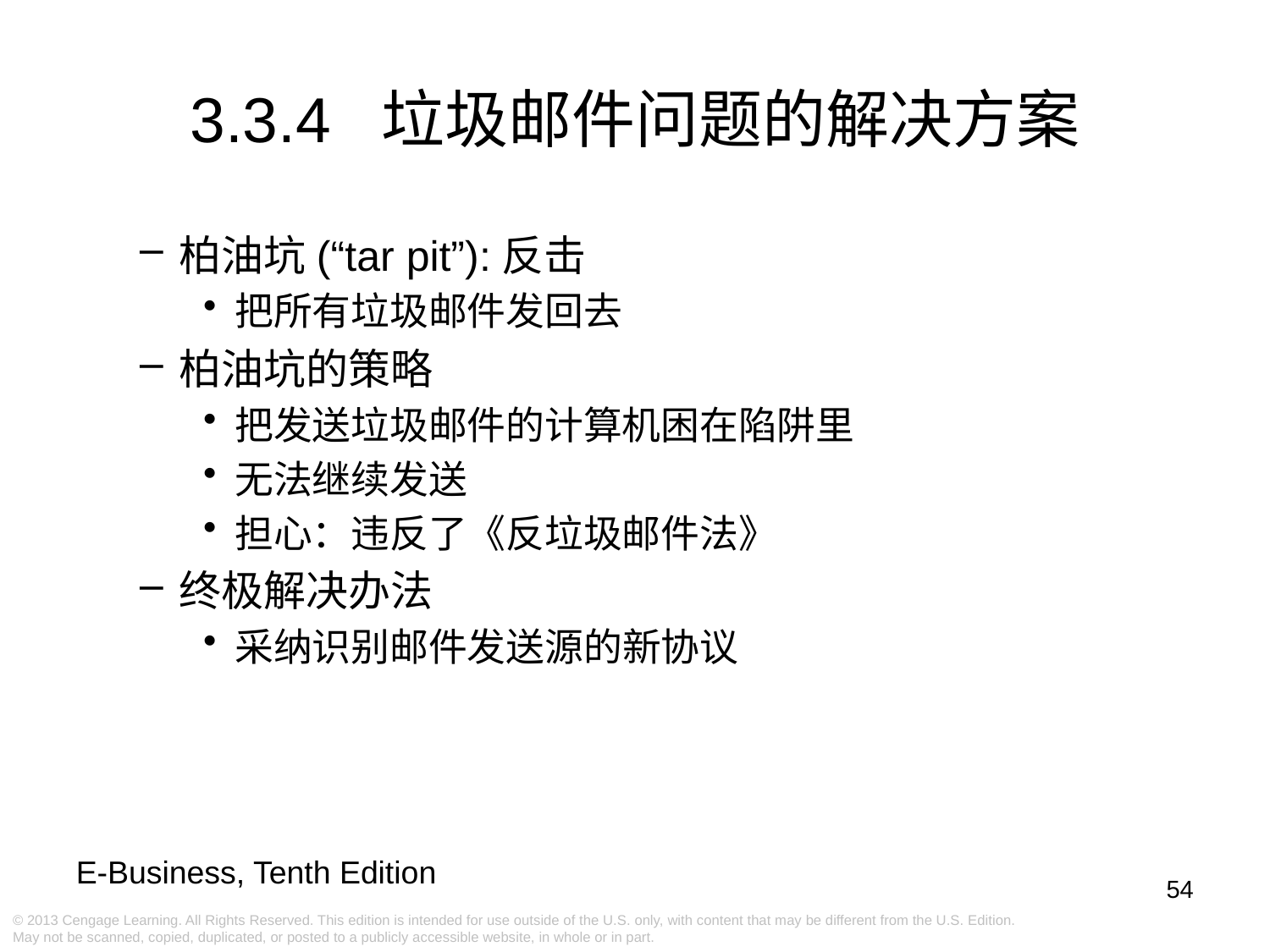

# 3.3.4  垃圾邮件问题的解决方案
柏油坑(“tar pit”):反击
把所有垃圾邮件发回去
柏油坑的策略
把发送垃圾邮件的计算机困在陷阱里
无法继续发送
担心：违反了《反垃圾邮件法》
终极解决办法
采纳识别邮件发送源的新协议
54